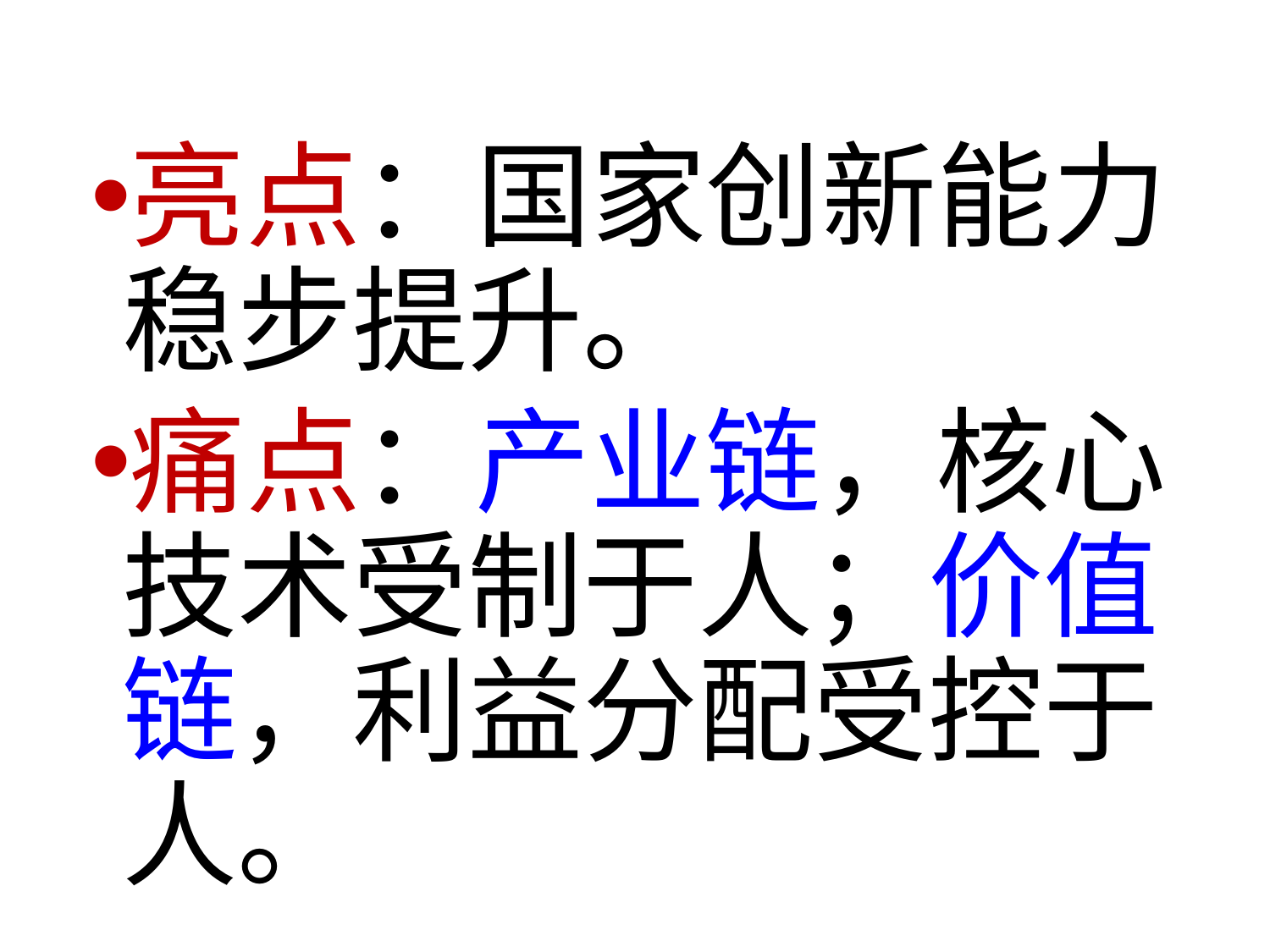

亮点：国家创新能力稳步提升。
痛点：产业链，核心技术受制于人；价值链，利益分配受控于人。